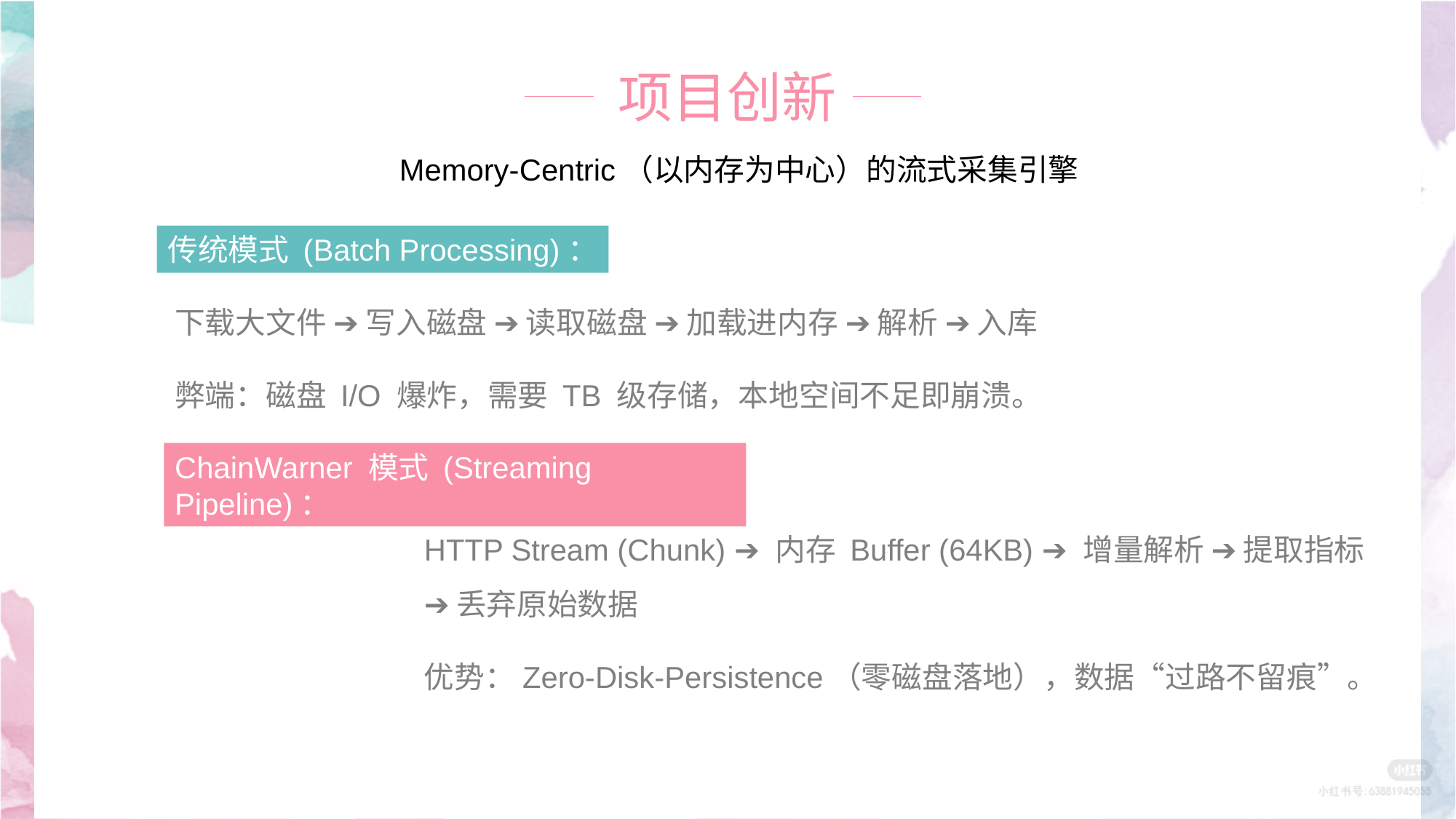

项目创新

Memory-Centric（以内存为中心）的流式采集引擎
传统模式 (Batch Processing)：
下载大文件 ➔ 写入磁盘 ➔ 读取磁盘 ➔ 加载进内存 ➔ 解析 ➔ 入库
弊端：磁盘 I/O 爆炸，需要 TB 级存储，本地空间不足即崩溃。
ChainWarner 模式 (Streaming Pipeline)：
HTTP Stream (Chunk) ➔ 内存 Buffer (64KB) ➔ 增量解析 ➔ 提取指标 ➔ 丢弃原始数据
优势：Zero-Disk-Persistence（零磁盘落地），数据“过路不留痕”。